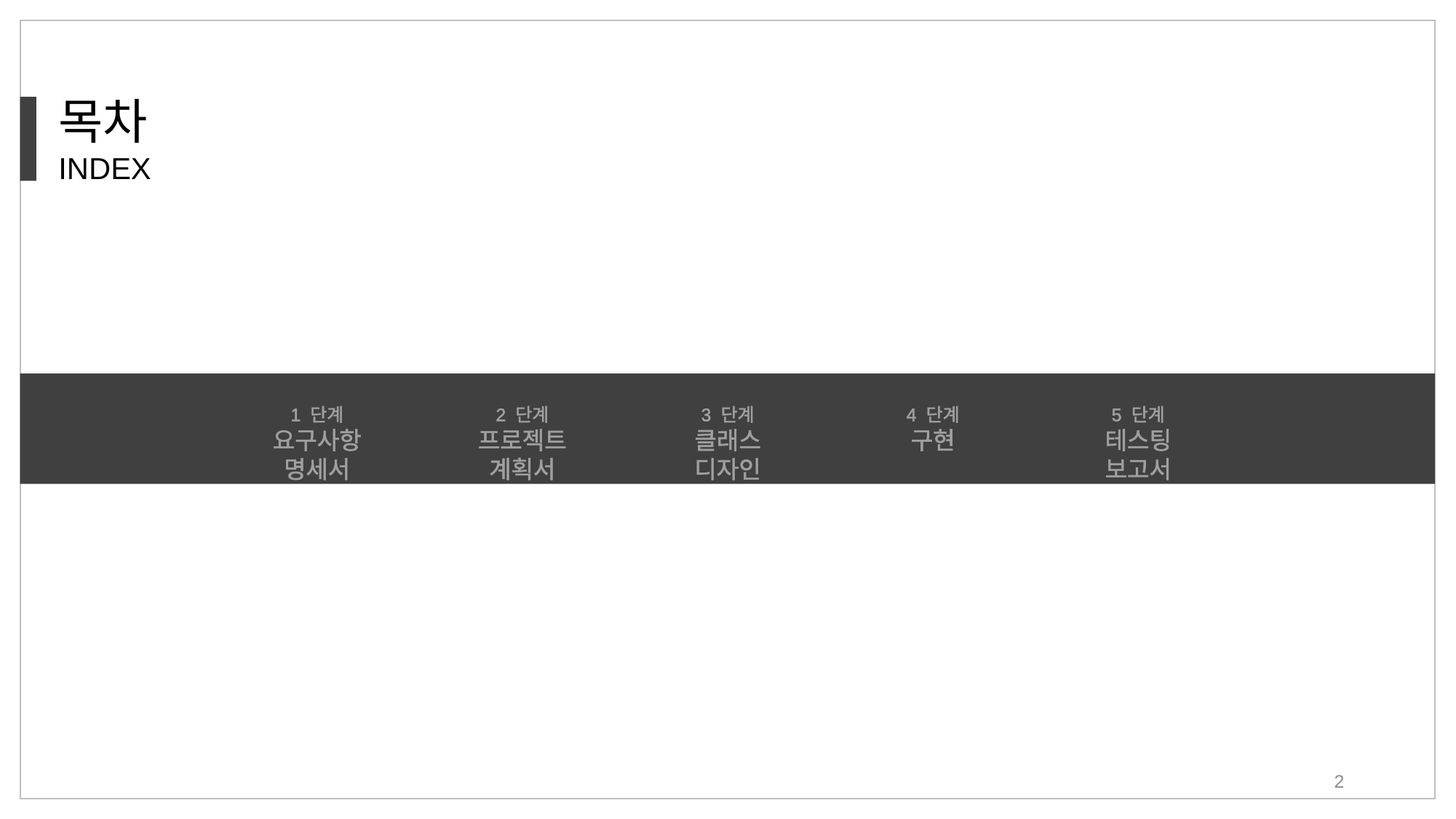

목차
INDEX

1 단계
요구사항 명세서
2 단계
프로젝트 계획서
3 단계
클래스
디자인
4 단계
구현
5 단계
테스팅
보고서
2